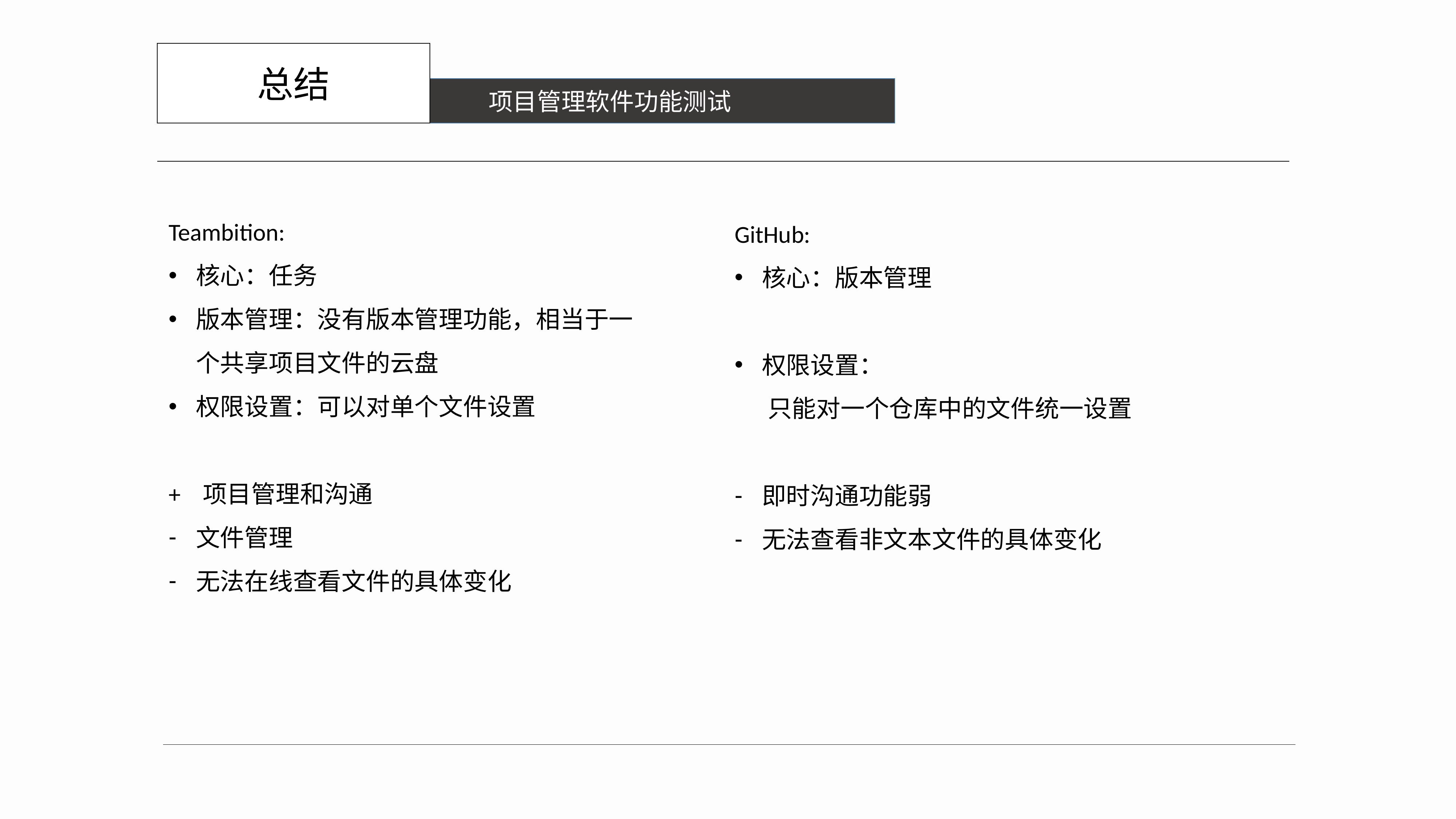

总结
	项目管理软件功能测试
Teambition:
核心：任务
版本管理：没有版本管理功能，相当于一个共享项目文件的云盘
权限设置：可以对单个文件设置
+   项目管理和沟通
文件管理
无法在线查看文件的具体变化

GitHub:
核心：版本管理

权限设置：
     只能对一个仓库中的文件统一设置

即时沟通功能弱
无法查看非文本文件的具体变化